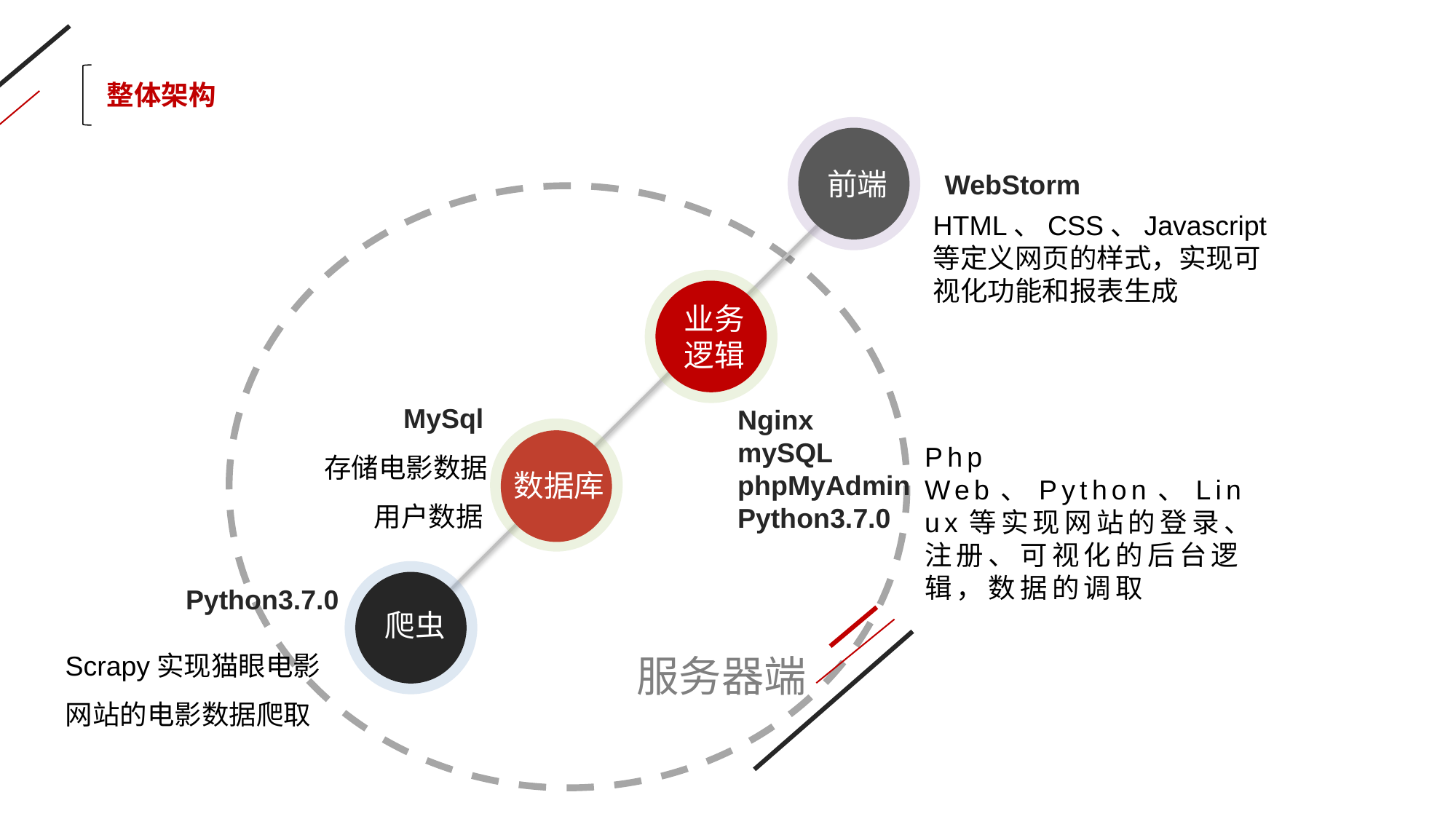

整体架构

WebStorm
前端

HTML、CSS、Javascript等定义网页的样式，实现可视化功能和报表生成
业务逻辑
MySql
Nginx
mySQL
phpMyAdmin
Python3.7.0

数据库
存储电影数据
       用户数据
Php Web、Python、Linux等实现网站的登录、注册、可视化的后台逻辑，数据的调取
Python3.7.0
爬虫
Scrapy实现猫眼电影网站的电影数据爬取
服务器端